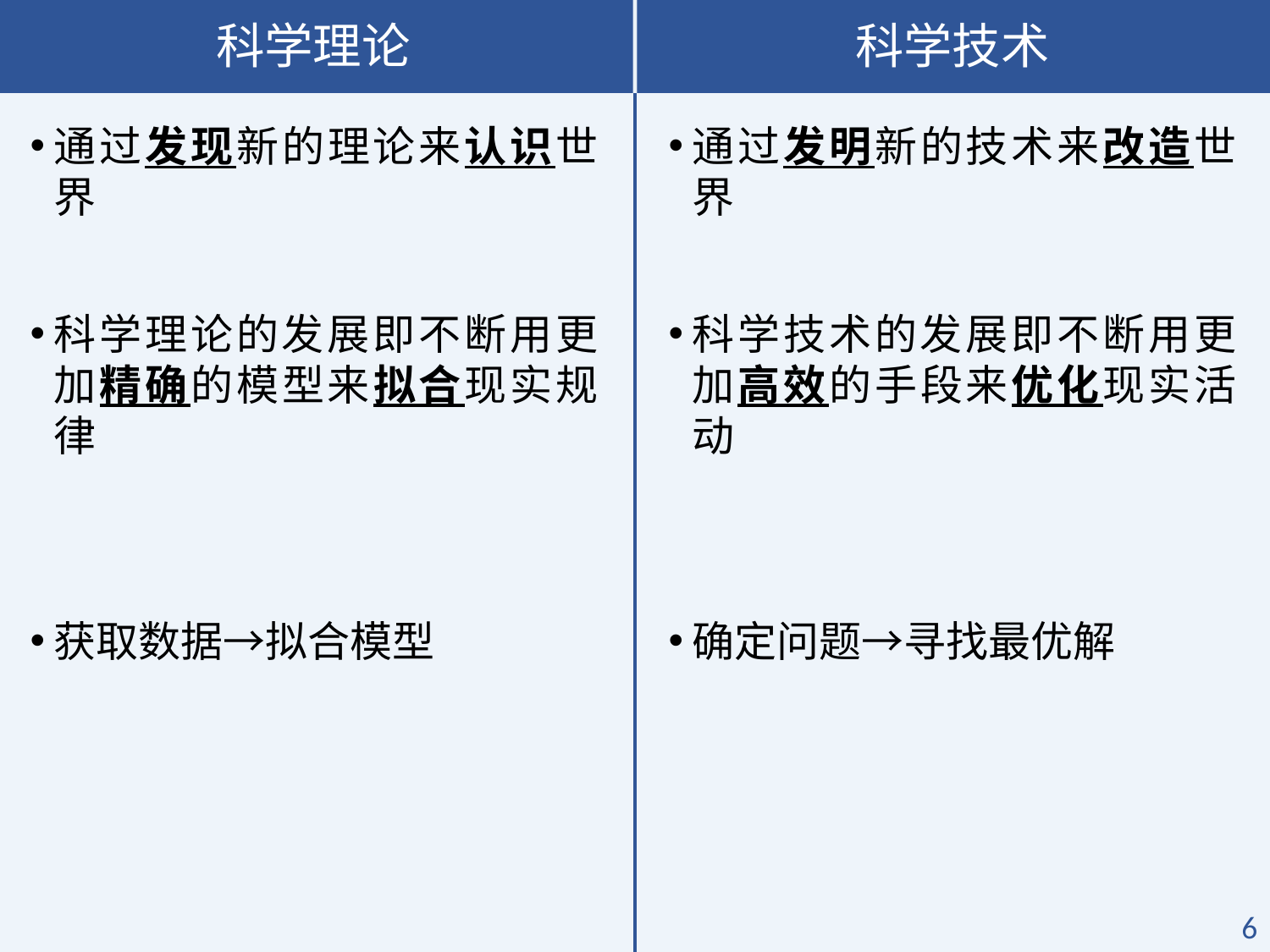

科学技术
科学理论
通过发现新的理论来认识世界

科学理论的发展即不断用更加精确的模型来拟合现实规律

获取数据→拟合模型
通过发明新的技术来改造世界

科学技术的发展即不断用更加高效的手段来优化现实活动

确定问题→寻找最优解